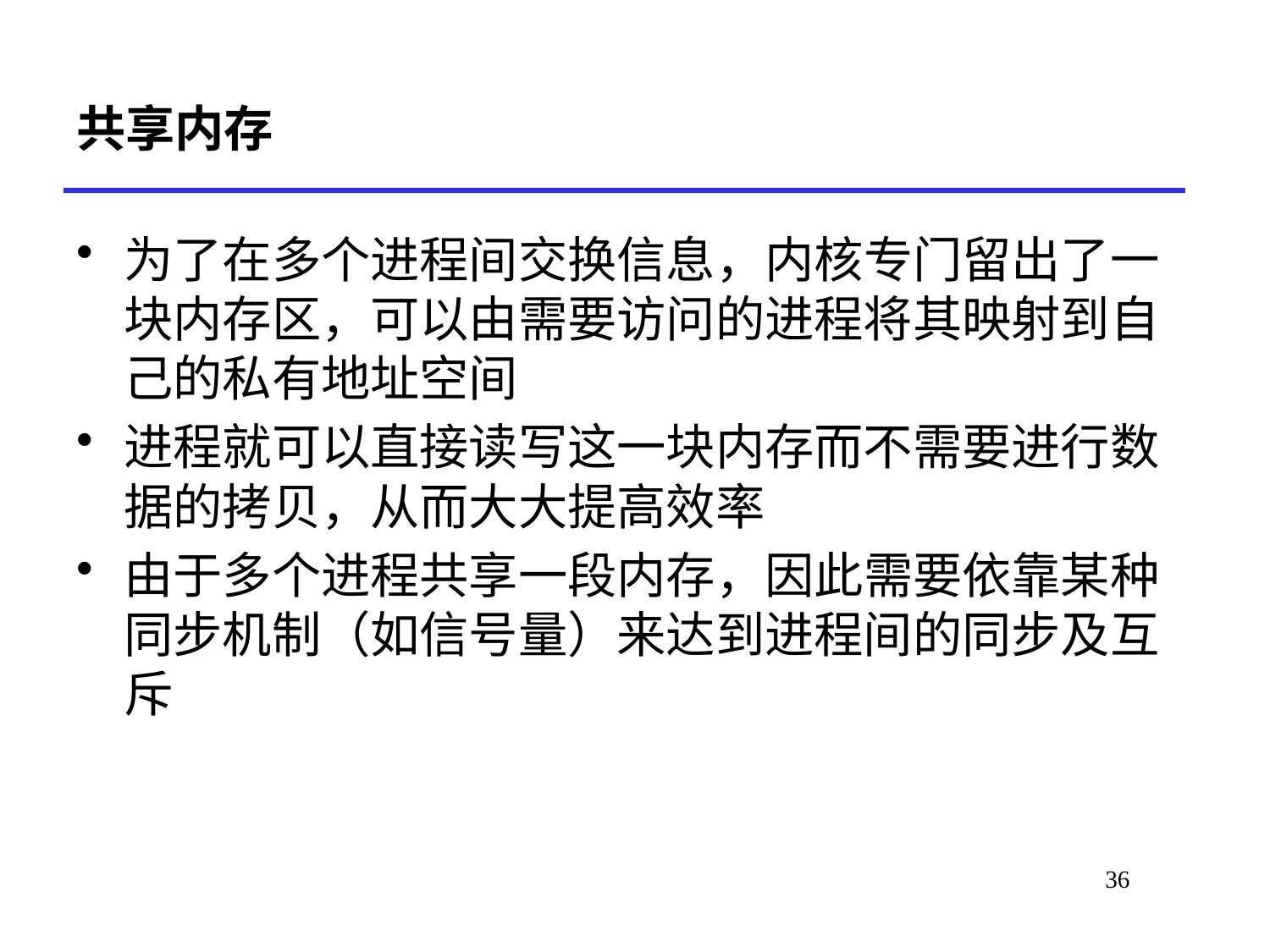

# 共享内存
为了在多个进程间交换信息，内核专门留出了一块内存区，可以由需要访问的进程将其映射到自己的私有地址空间
进程就可以直接读写这一块内存而不需要进行数据的拷贝，从而大大提高效率
由于多个进程共享一段内存，因此需要依靠某种同步机制（如信号量）来达到进程间的同步及互斥

36